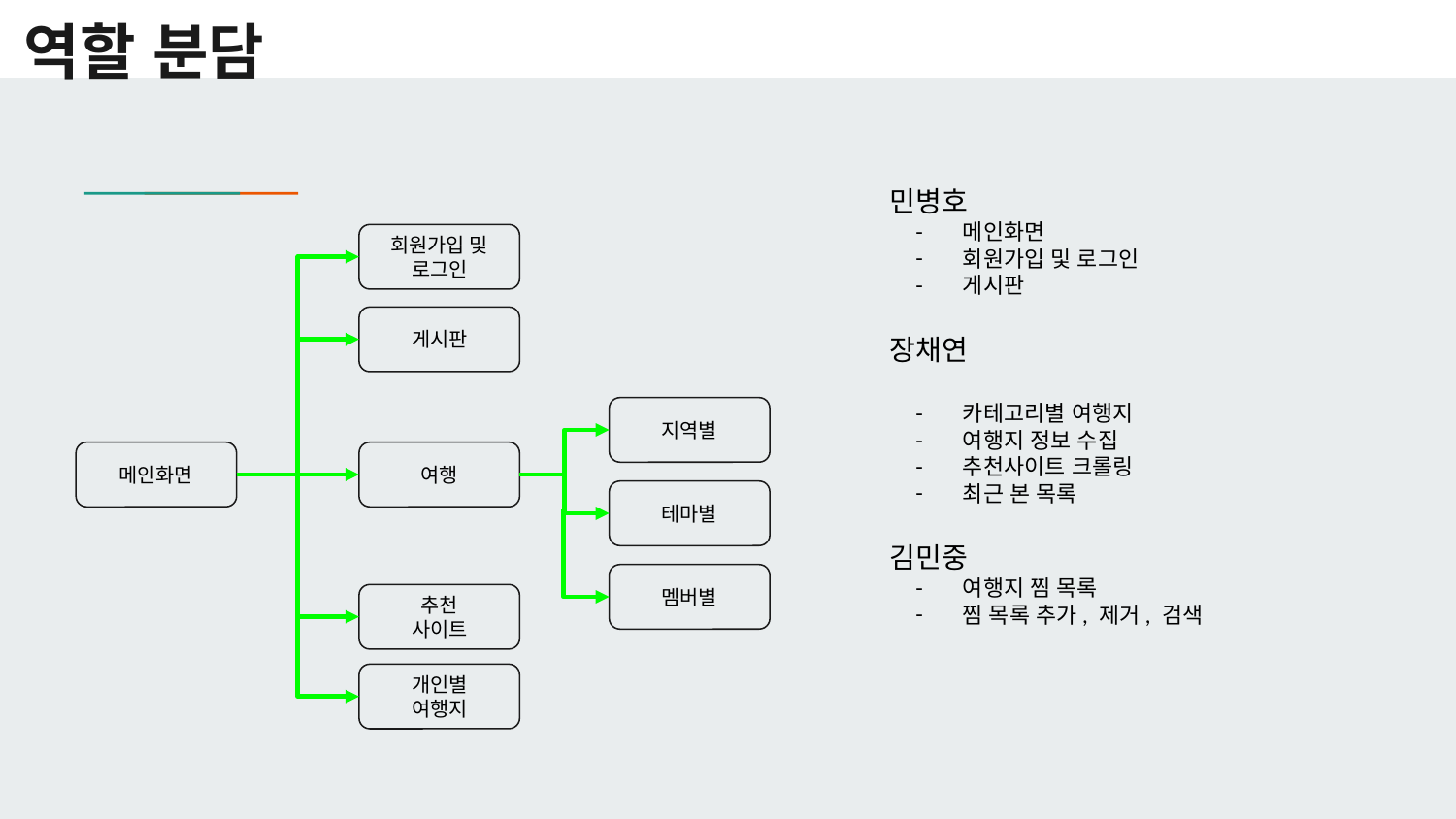

# 역할 분담
민병호
메인화면
회원가입 및 로그인
게시판

장채연

카테고리별 여행지
여행지 정보 수집
추천사이트 크롤링
최근 본 목록

김민중
여행지 찜 목록
찜 목록 추가, 제거, 검색

회원가입 및
로그인
게시판
지역별
메인화면
여행
테마별
멤버별
추천
사이트
개인별
여행지